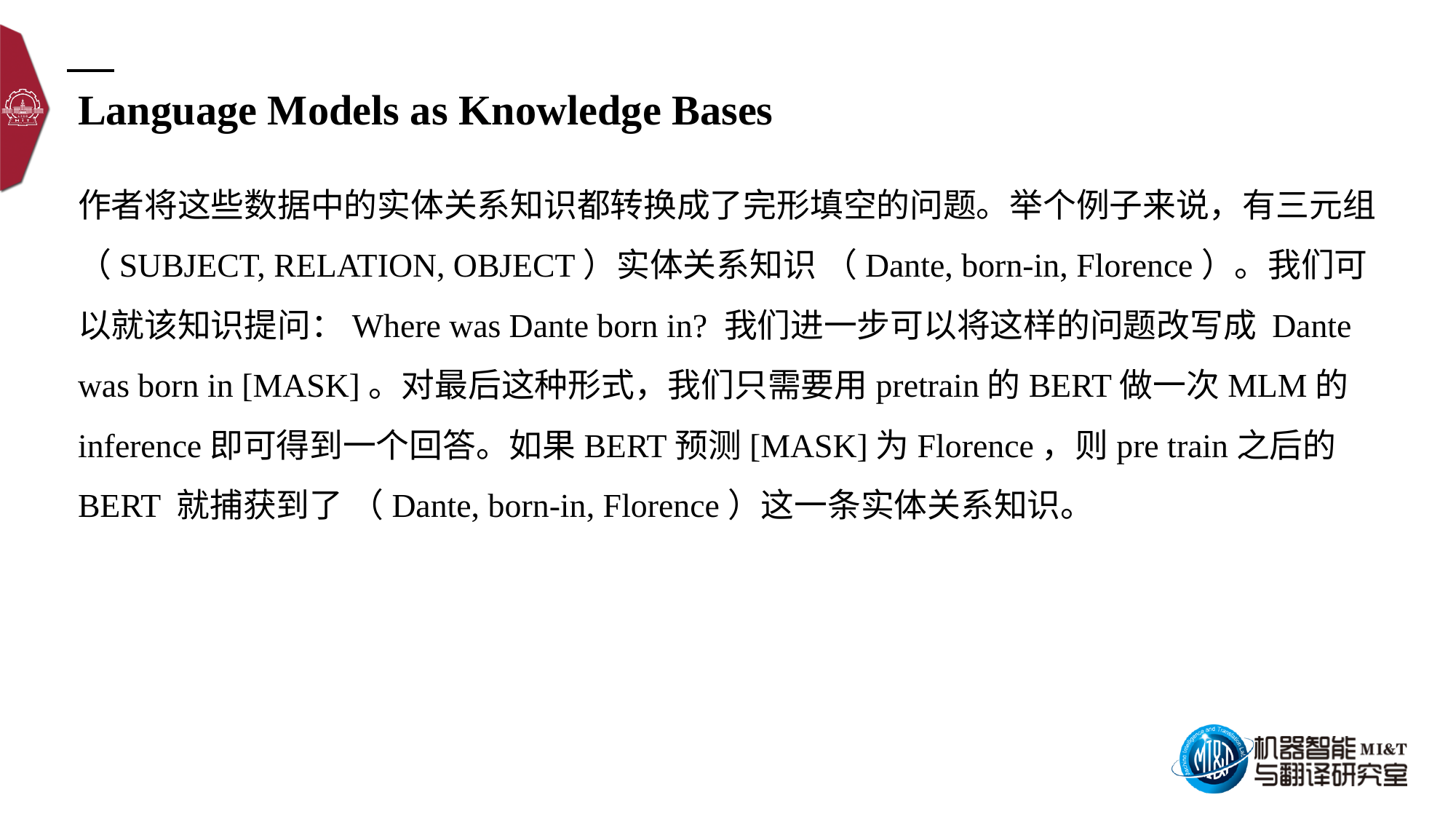

Language Models as Knowledge Bases
作者将这些数据中的实体关系知识都转换成了完形填空的问题。举个例子来说，有三元组（SUBJECT, RELATION, OBJECT）实体关系知识 （Dante, born-in, Florence）。我们可以就该知识提问：Where was Dante born in? 我们进一步可以将这样的问题改写成 Dante was born in [MASK]。对最后这种形式，我们只需要用pretrain的BERT做一次MLM的inference即可得到一个回答。如果BERT预测[MASK]为Florence，则pre train之后的 BERT 就捕获到了 （Dante, born-in, Florence）这一条实体关系知识。